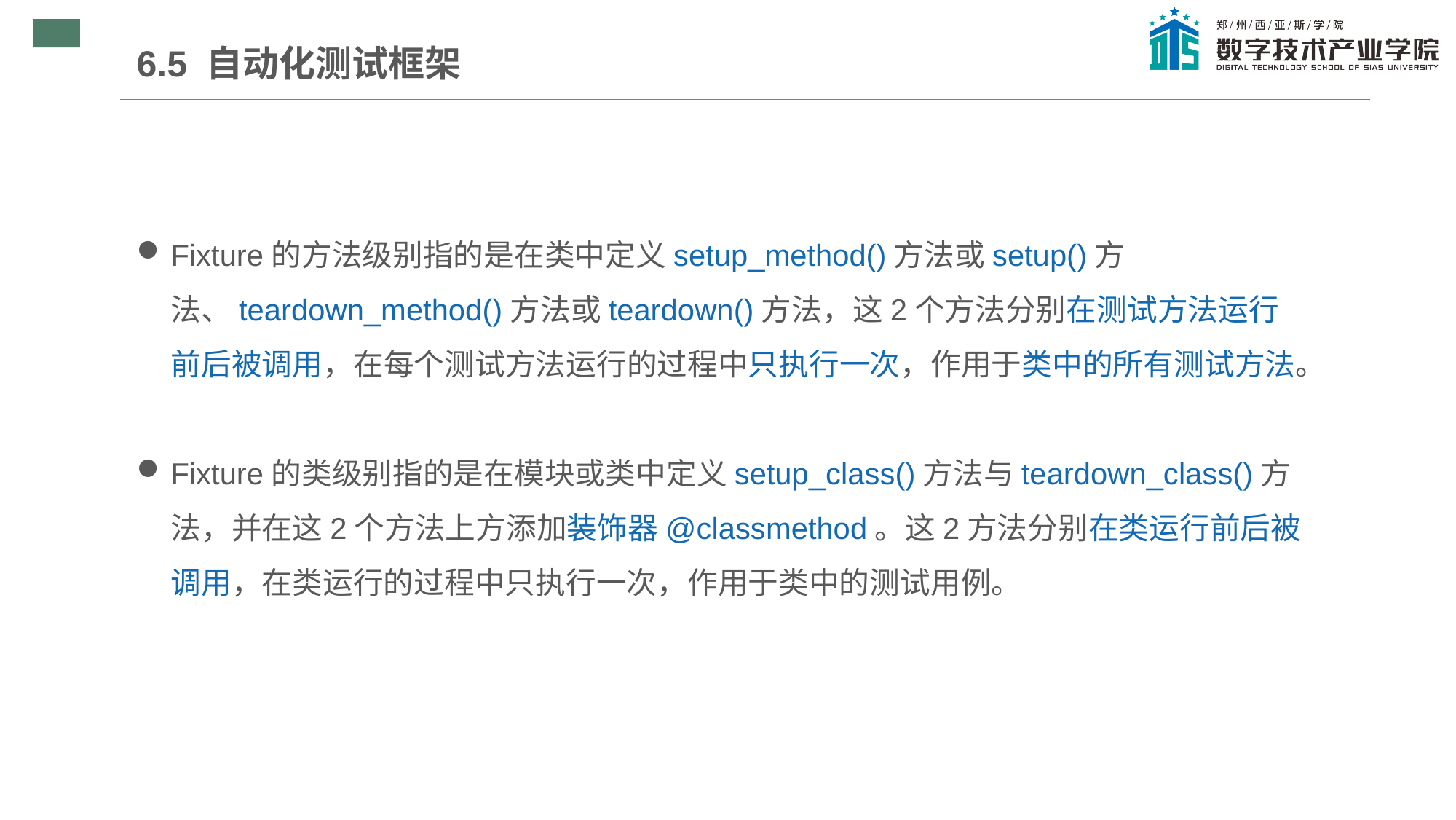

6.5 自动化测试框架
Fixture的方法级别指的是在类中定义setup_method()方法或setup()方法、teardown_method()方法或teardown()方法，这2个方法分别在测试方法运行前后被调用，在每个测试方法运行的过程中只执行一次，作用于类中的所有测试方法。

Fixture的类级别指的是在模块或类中定义setup_class()方法与teardown_class()方法，并在这2个方法上方添加装饰器@classmethod。这2方法分别在类运行前后被调用，在类运行的过程中只执行一次，作用于类中的测试用例。